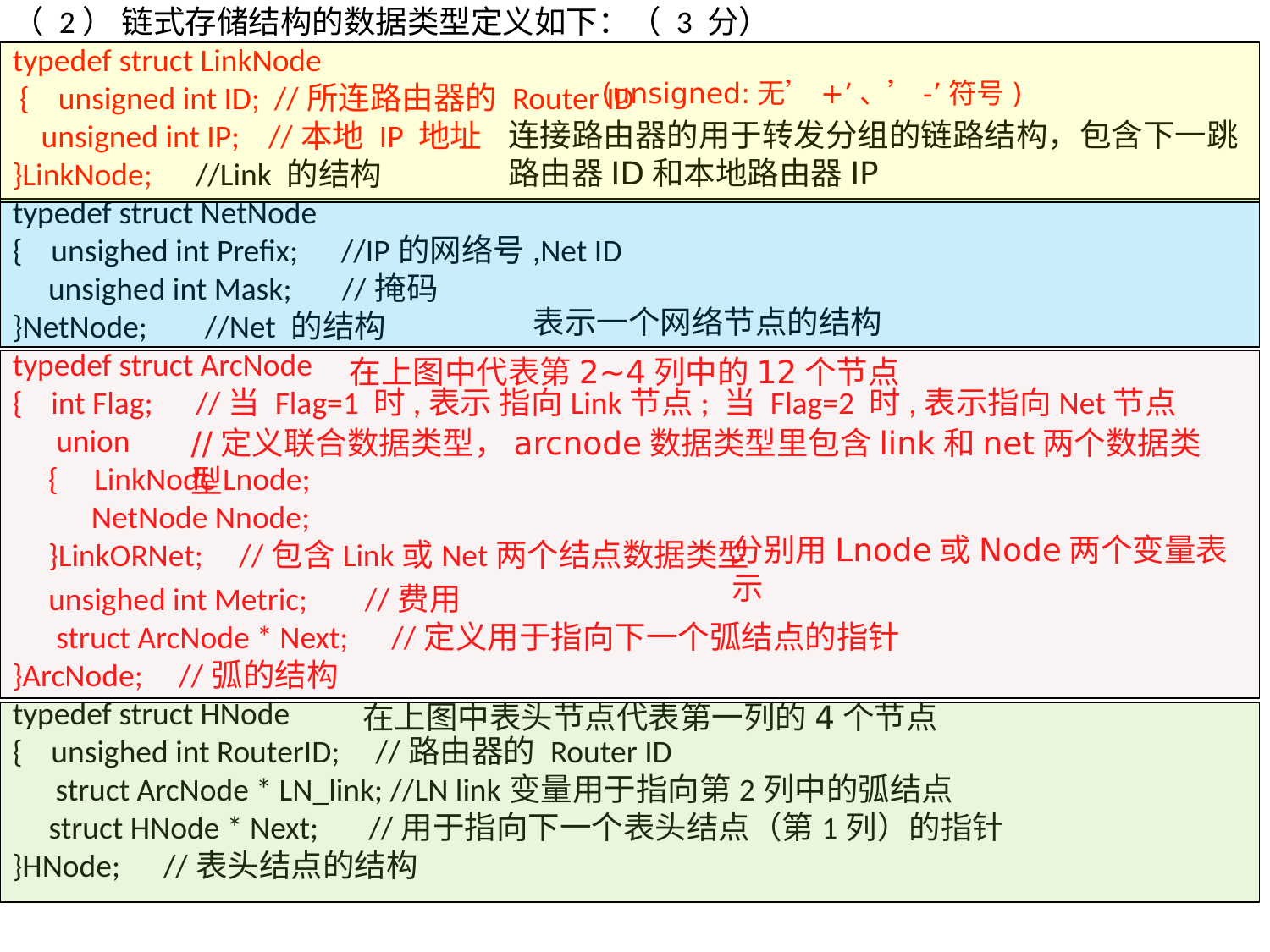

（ 2） 链式存储结构的数据类型定义如下：（ 3 分）
typedef struct LinkNode
 {    unsigned int ID;  //所连路由器的 Router ID
    unsigned int IP;    //本地 IP 地址
}LinkNode;      //Link 的结构
typedef struct NetNode
{    unsighed int Prefix;      //IP的网络号,Net ID
     unsighed int Mask;       //掩码
}NetNode;        //Net 的结构
typedef struct ArcNode
{    int Flag;      //当 Flag=1 时,表示 指向Link节点; 当 Flag=2 时,表示指向Net节点
     union
     {     LinkNode Lnode;
           NetNode Nnode;
     }LinkORNet;     //包含Link或Net两个结点数据类型
     unsighed int Metric;        //费用
     struct ArcNode * Next;      //定义用于指向下一个弧结点的指针
}ArcNode;     //弧的结构
typedef struct HNode
{    unsighed int RouterID;     //路由器的 Router ID
      struct ArcNode * LN_link; //LN link变量用于指向第2列中的弧结点
    struct HNode * Next;       //用于指向下一个表头结点（第1列）的指针
}HNode;      //表头结点的结构

(unsigned:无’+’、’-’符号)
连接路由器的用于转发分组的链路结构，包含下一跳路由器ID和本地路由器IP

表示一个网络节点的结构
在上图中代表第2~4列中的12个节点

//定义联合数据类型，arcnode数据类型里包含link和net两个数据类型
分别用Lnode或Node两个变量表示
在上图中表头节点代表第一列的4个节点